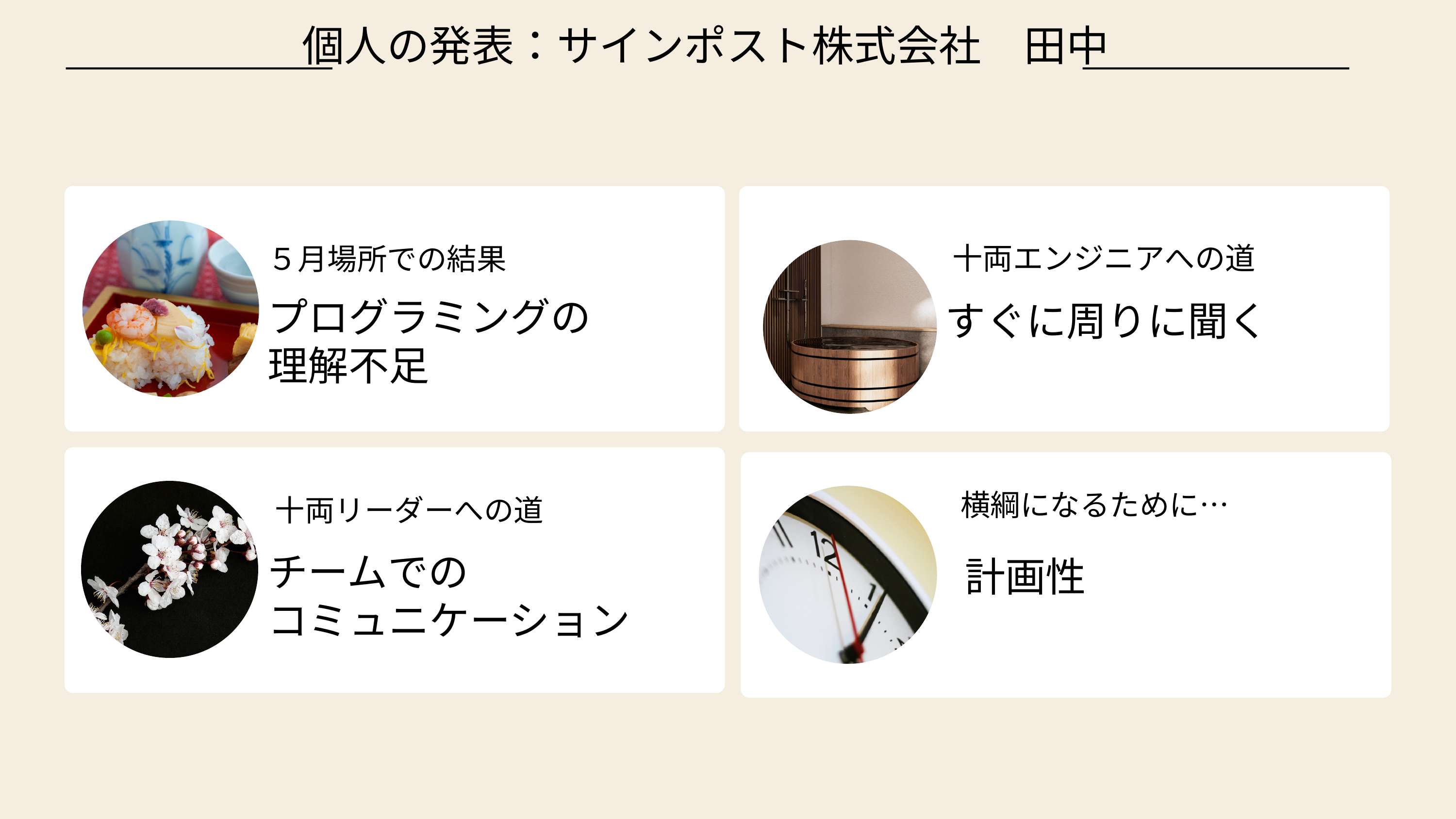

個人の発表：サインポスト株式会社　田中

十両エンジニアへの道

すぐに周りに聞く
５月場所での結果
プログラミングの
理解不足

横綱になるために…

計画性
十両リーダーへの道

チームでの
コミュニケーション